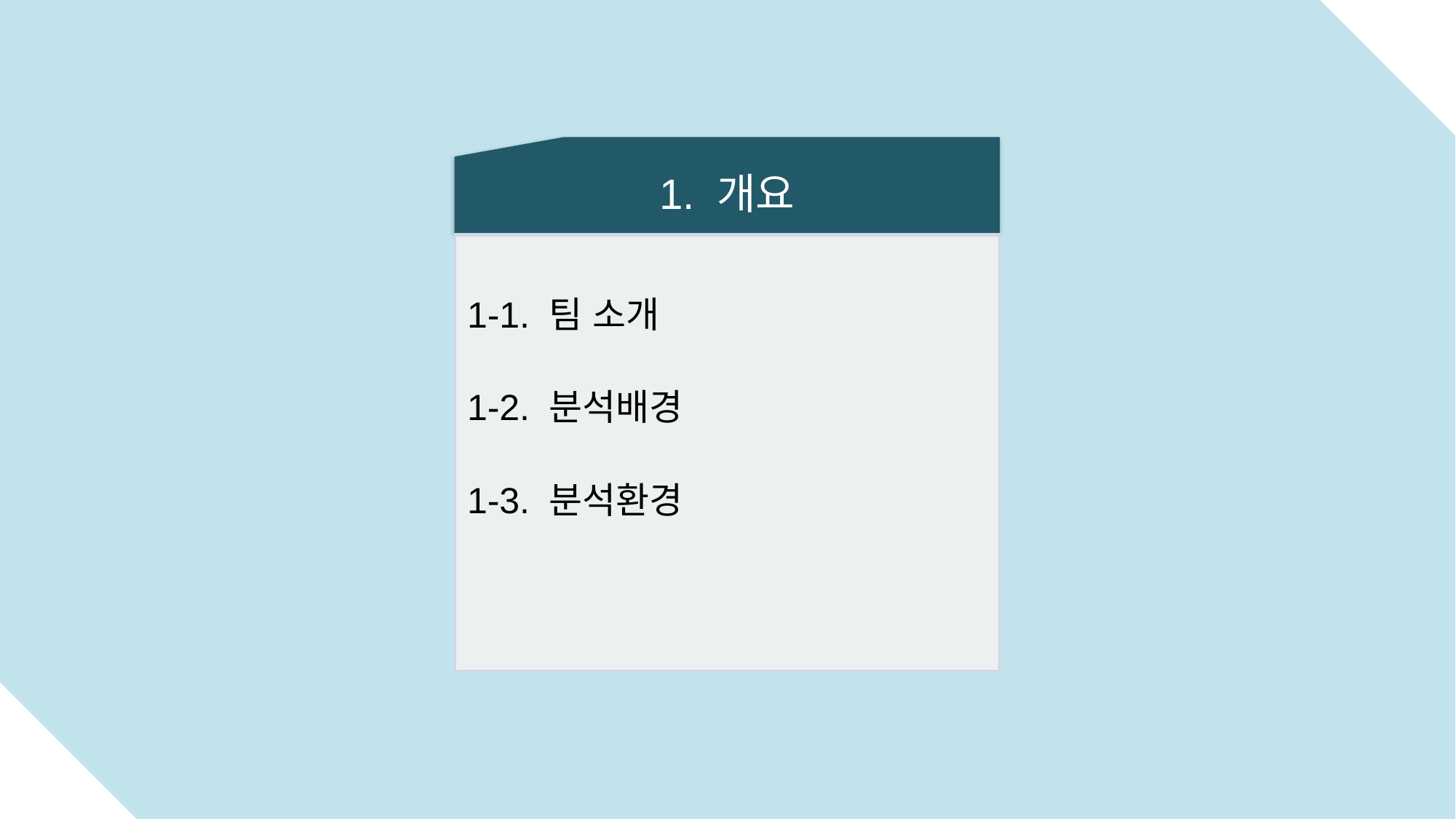

1. 개요

1-1. 팀 소개
1-2. 분석배경
1-3. 분석환경